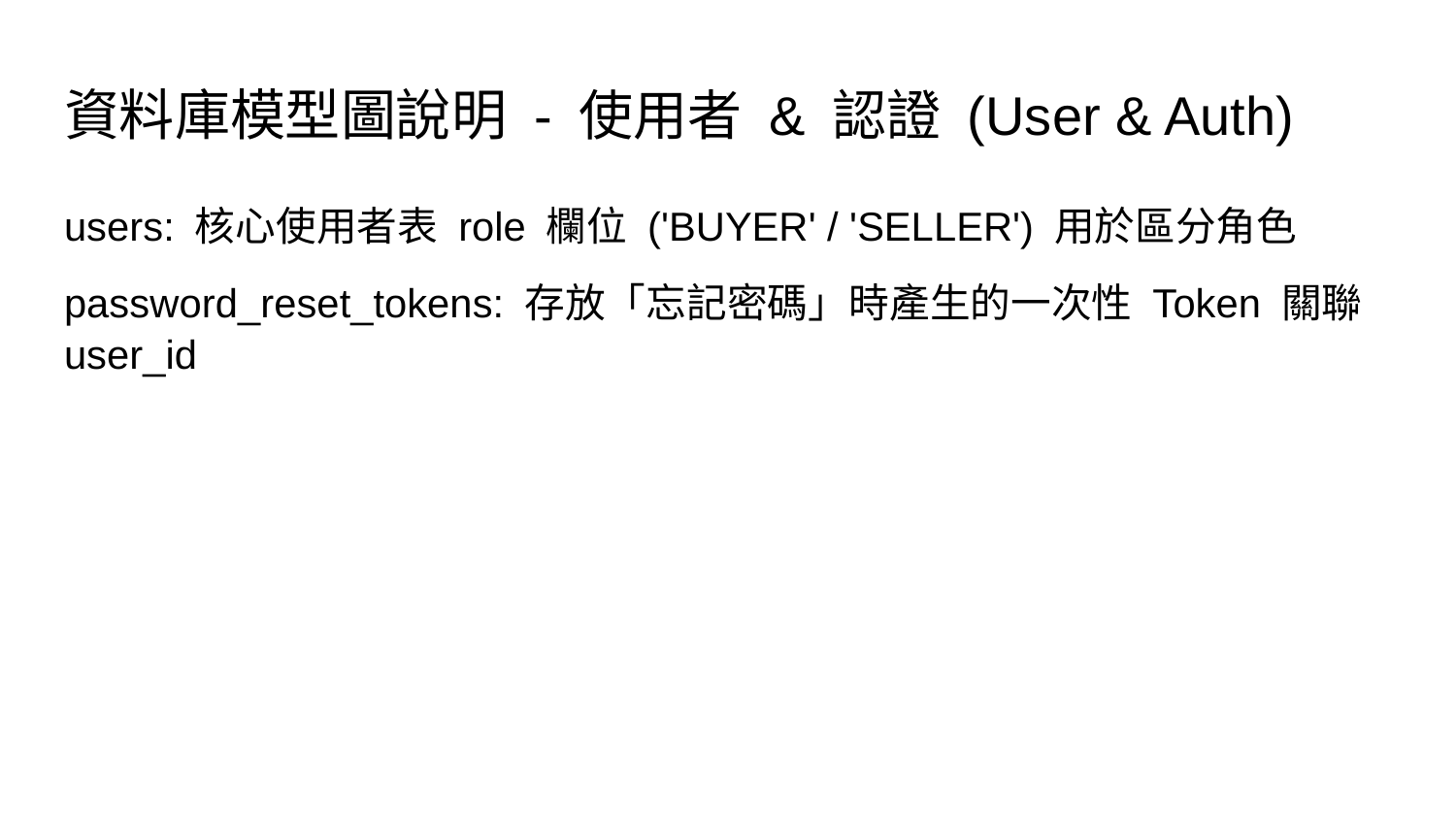

# 資料庫模型圖說明 - 使用者 & 認證 (User & Auth)

users: 核心使用者表 role 欄位 ('BUYER' / 'SELLER') 用於區分角色
password_reset_tokens: 存放「忘記密碼」時產生的一次性 Token 關聯 user_id